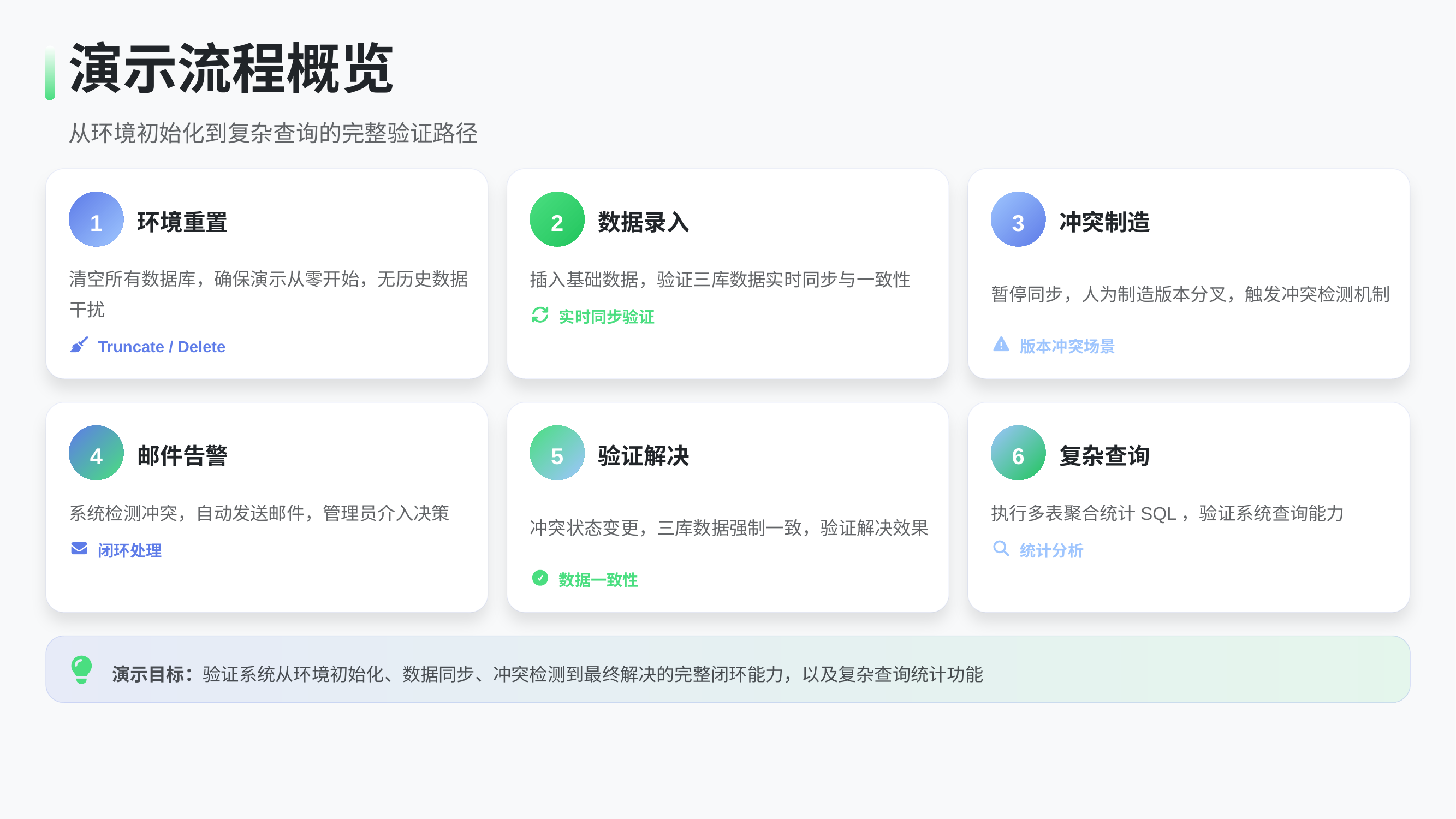

演示流程概览
从环境初始化到复杂查询的完整验证路径

1

2

3

环境重置
数据录入
冲突制造
清空所有数据库，确保演示从零开始，无历史数据干扰
插入基础数据，验证三库数据实时同步与一致性
暂停同步，人为制造版本分叉，触发冲突检测机制
实时同步验证

Truncate / Delete
版本冲突场景

4

5

6

邮件告警
验证解决
复杂查询
系统检测冲突，自动发送邮件，管理员介入决策
冲突状态变更，三库数据强制一致，验证解决效果
执行多表聚合统计SQL，验证系统查询能力
闭环处理
统计分析

数据一致性

演示目标：验证系统从环境初始化、数据同步、冲突检测到最终解决的完整闭环能力，以及复杂查询统计功能